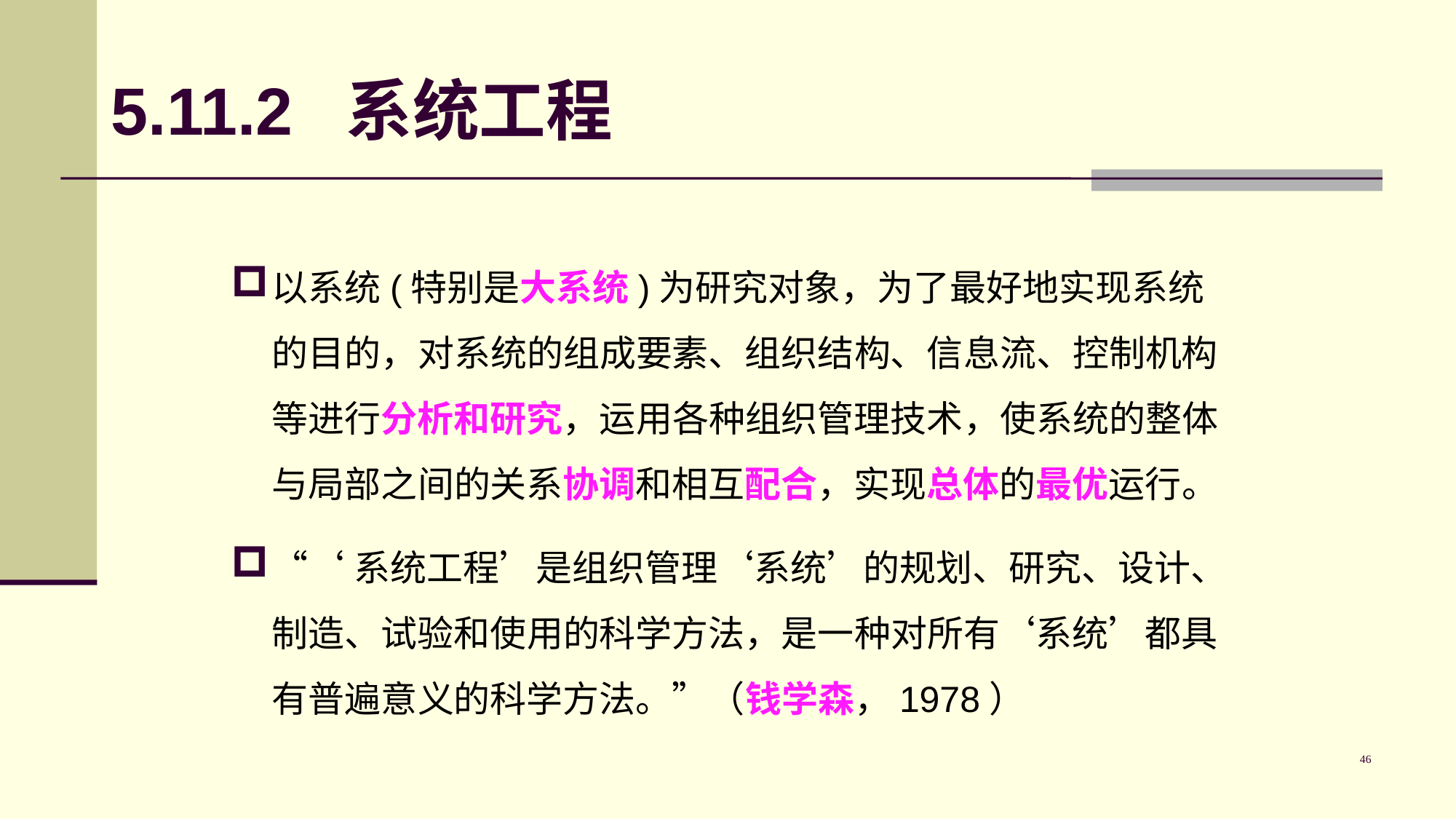

# 5.11.2  系统工程
以系统(特别是大系统)为研究对象，为了最好地实现系统的目的，对系统的组成要素、组织结构、信息流、控制机构等进行分析和研究，运用各种组织管理技术，使系统的整体与局部之间的关系协调和相互配合，实现总体的最优运行。
“‘系统工程’是组织管理‘系统’的规划、研究、设计、制造、试验和使用的科学方法，是一种对所有‘系统’都具有普遍意义的科学方法。”（钱学森，1978）
46